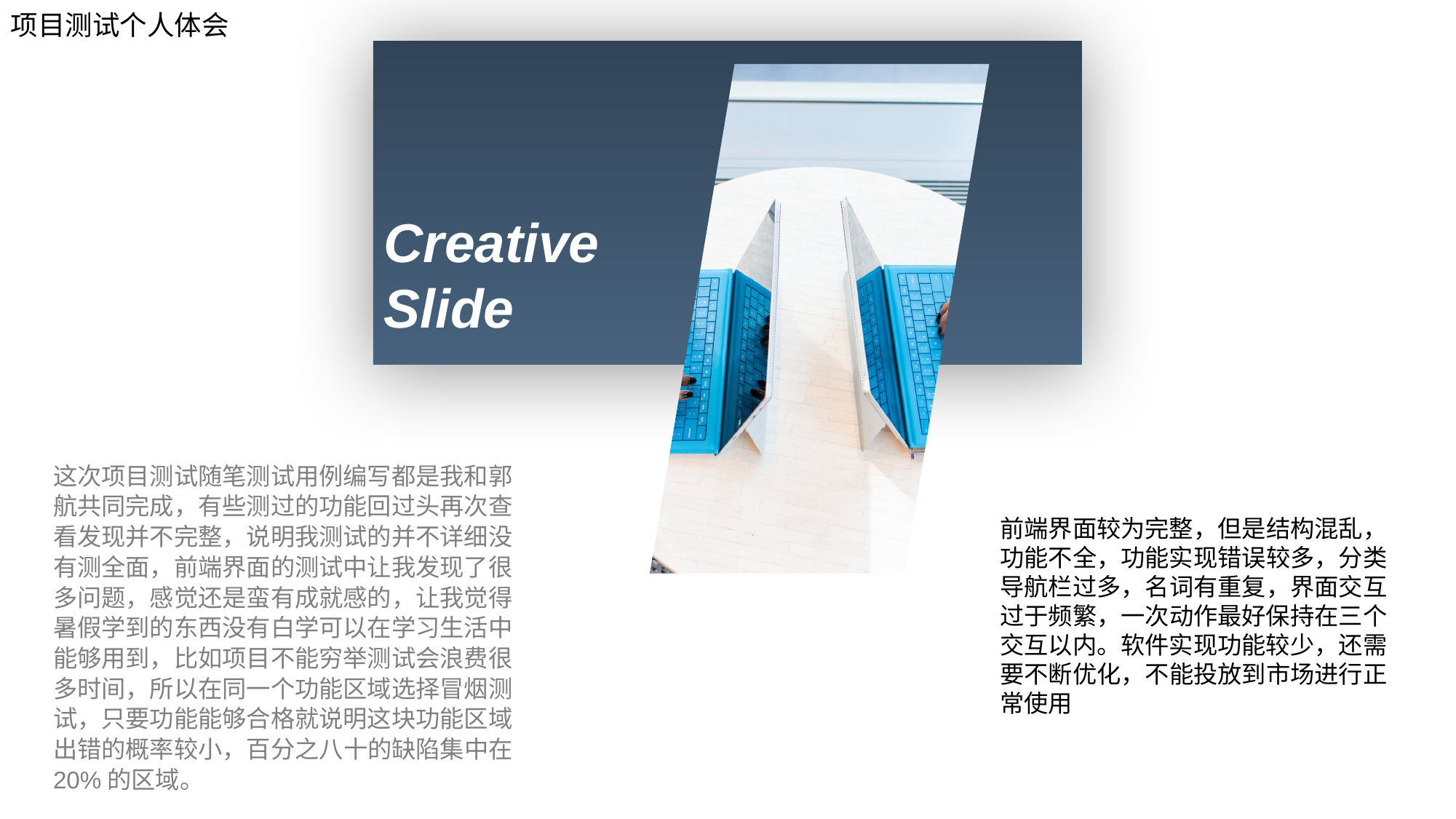

项目测试个人体会

Creative
Slide
这次项目测试随笔测试用例编写都是我和郭航共同完成，有些测过的功能回过头再次查看发现并不完整，说明我测试的并不详细没有测全面，前端界面的测试中让我发现了很多问题，感觉还是蛮有成就感的，让我觉得暑假学到的东西没有白学可以在学习生活中能够用到，比如项目不能穷举测试会浪费很多时间，所以在同一个功能区域选择冒烟测试，只要功能能够合格就说明这块功能区域出错的概率较小，百分之八十的缺陷集中在20%的区域。
前端界面较为完整，但是结构混乱，功能不全，功能实现错误较多，分类导航栏过多，名词有重复，界面交互过于频繁，一次动作最好保持在三个交互以内。软件实现功能较少，还需要不断优化，不能投放到市场进行正常使用